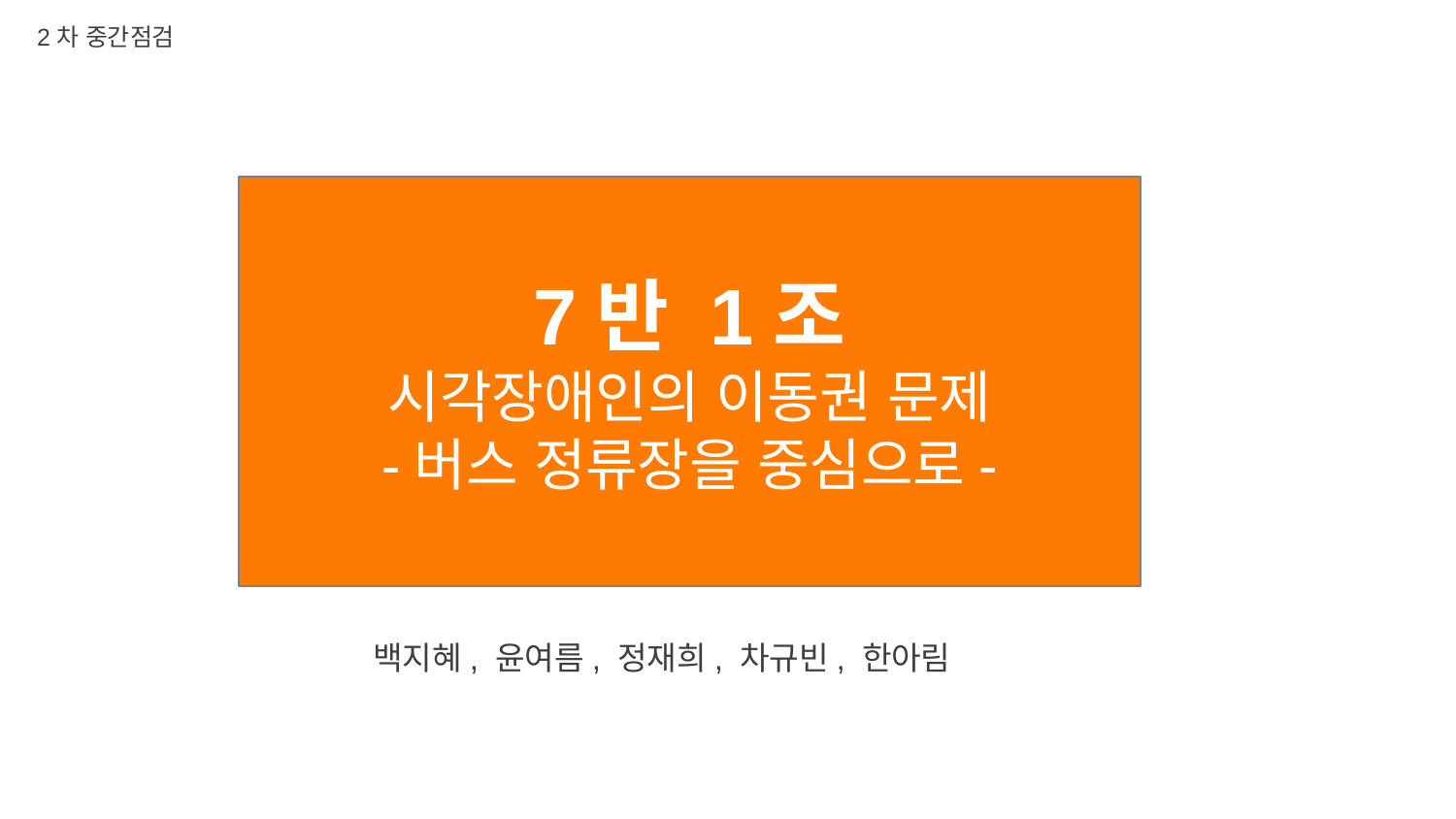

2차 중간점검
7반 1조
시각장애인의 이동권 문제
-버스 정류장을 중심으로-
백지혜, 윤여름, 정재희, 차규빈, 한아림